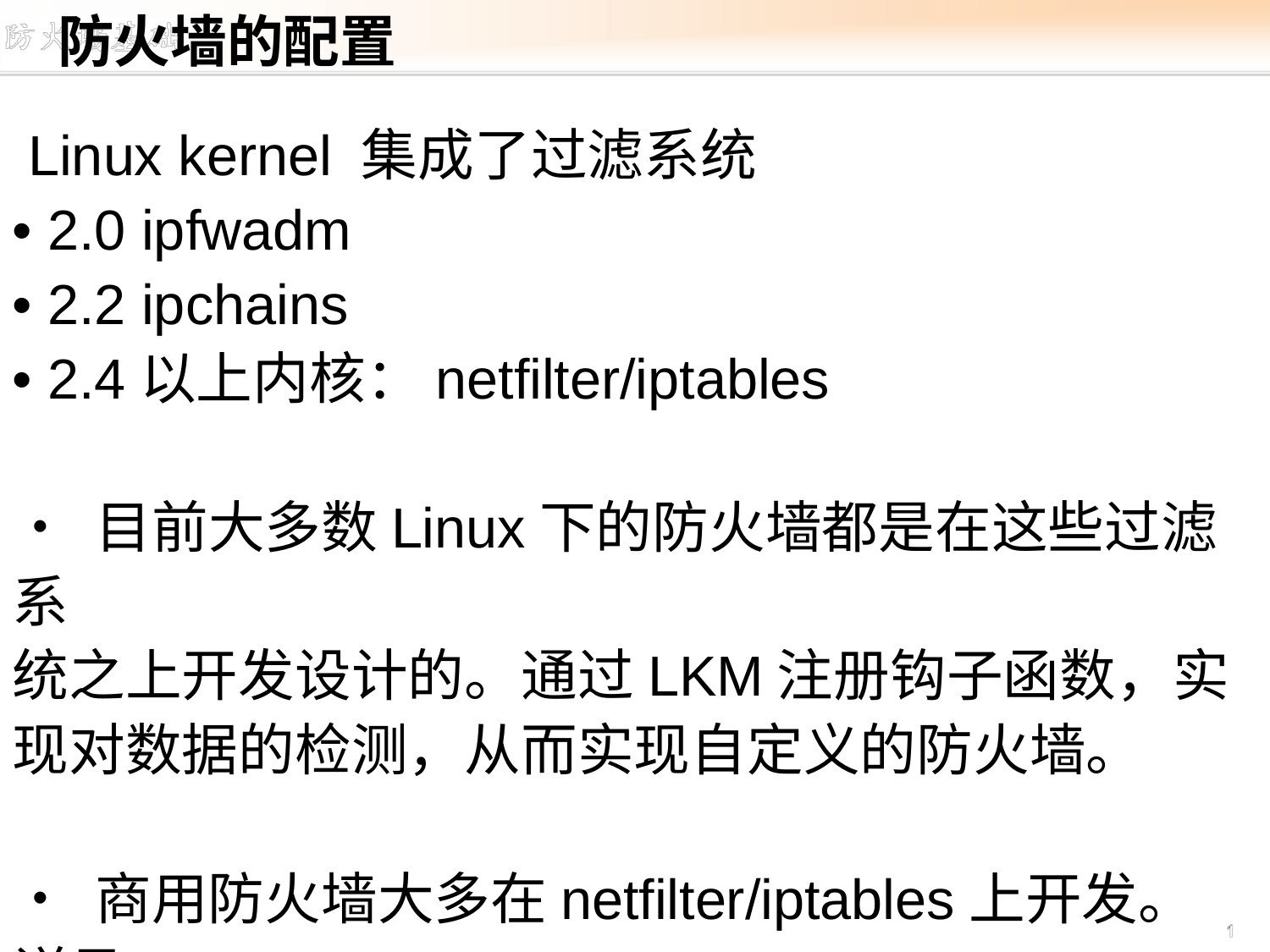

防火墙的配置
 Linux kernel 集成了过滤系统
• 2.0 ipfwadm
• 2.2 ipchains
• 2.4以上内核：netfilter/iptables

• 目前大多数Linux下的防火墙都是在这些过滤系
统之上开发设计的。通过LKM注册钩子函数，实现对数据的检测，从而实现自定义的防火墙。

• 商用防火墙大多在netfilter/iptables上开发。详见https://www.netfilter.org/